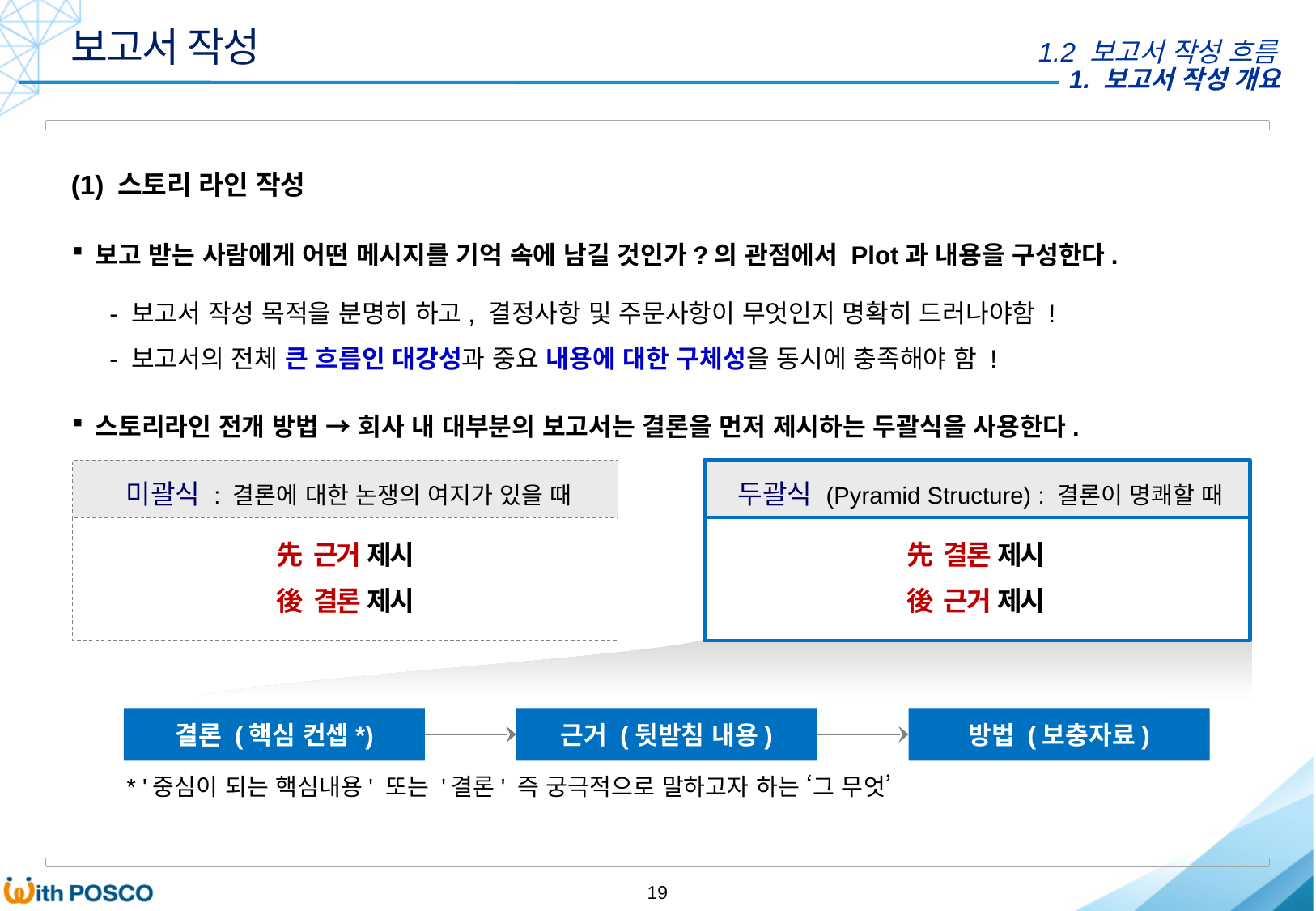

보고서 작성
1.2 보고서 작성 흐름

(1) 스토리 라인 작성
보고 받는 사람에게 어떤 메시지를 기억 속에 남길 것인가?의 관점에서 Plot과 내용을 구성한다.
- 보고서 작성 목적을 분명히 하고, 결정사항 및 주문사항이 무엇인지 명확히 드러나야함 !
- 보고서의 전체 큰 흐름인 대강성과 중요 내용에 대한 구체성을 동시에 충족해야 함 !

스토리라인 전개 방법 → 회사 내 대부분의 보고서는 결론을 먼저 제시하는 두괄식을 사용한다.
미괄식 : 결론에 대한 논쟁의 여지가 있을 때
두괄식 (Pyramid Structure) : 결론이 명쾌할 때

先  근거 제시
先  결론 제시
後  결론 제시
後  근거 제시
결론 (핵심 컨셉*)
근거 (뒷받침 내용)
방법 (보충자료)
* '중심이 되는 핵심내용' 또는 '결론' 즉 궁극적으로 말하고자 하는 ‘그 무엇’